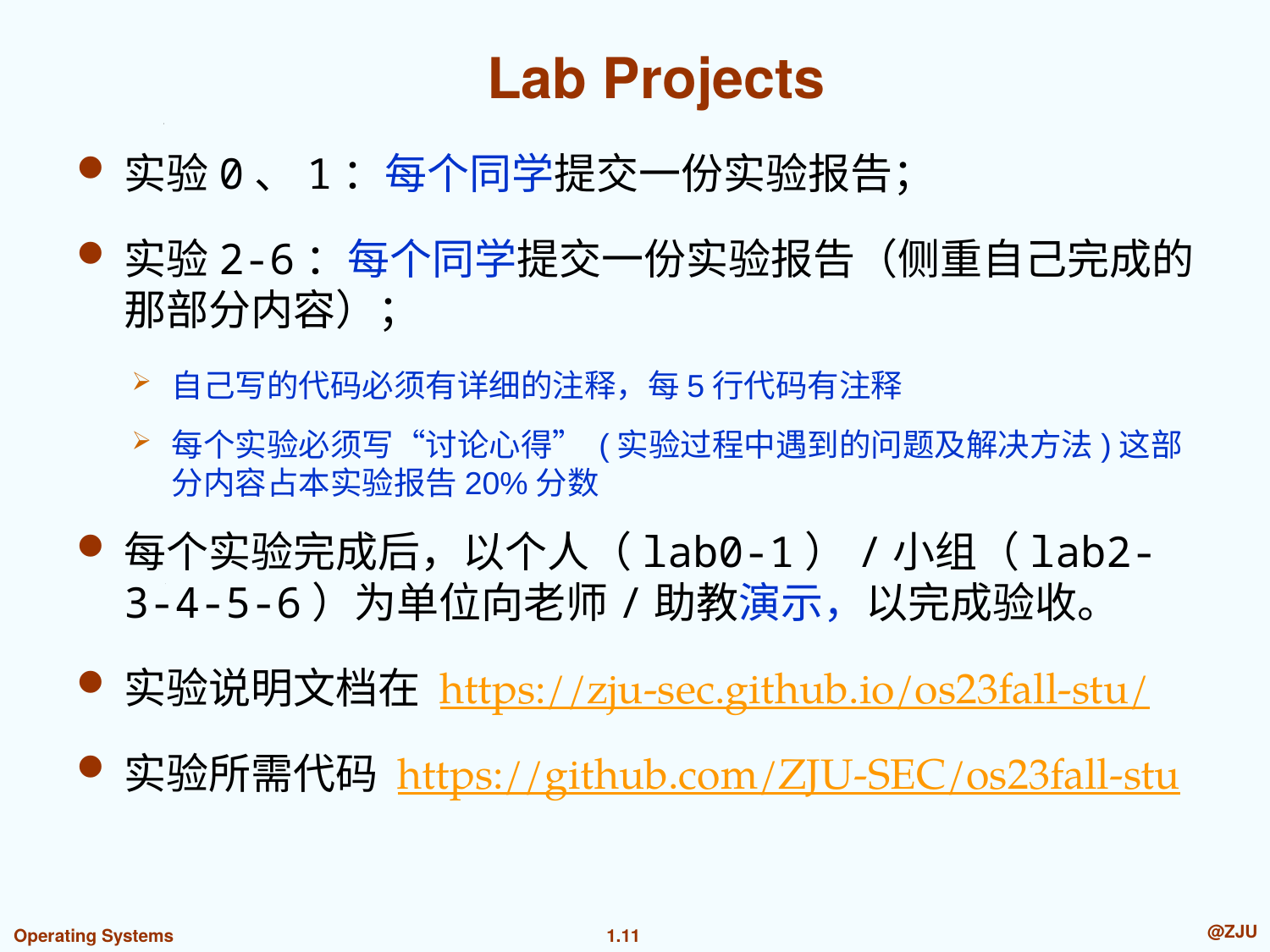

# Lab Projects
实验0、1：每个同学提交一份实验报告；
实验2-6：每个同学提交一份实验报告（侧重自己完成的那部分内容）；
自己写的代码必须有详细的注释，每5行代码有注释
每个实验必须写“讨论心得” (实验过程中遇到的问题及解决方法)这部分内容占本实验报告20%分数
每个实验完成后，以个人（lab0-1）/小组（lab2-3-4-5-6）为单位向老师/助教演示，以完成验收。
实验说明文档在 https://zju-sec.github.io/os23fall-stu/
实验所需代码 https://github.com/ZJU-SEC/os23fall-stu